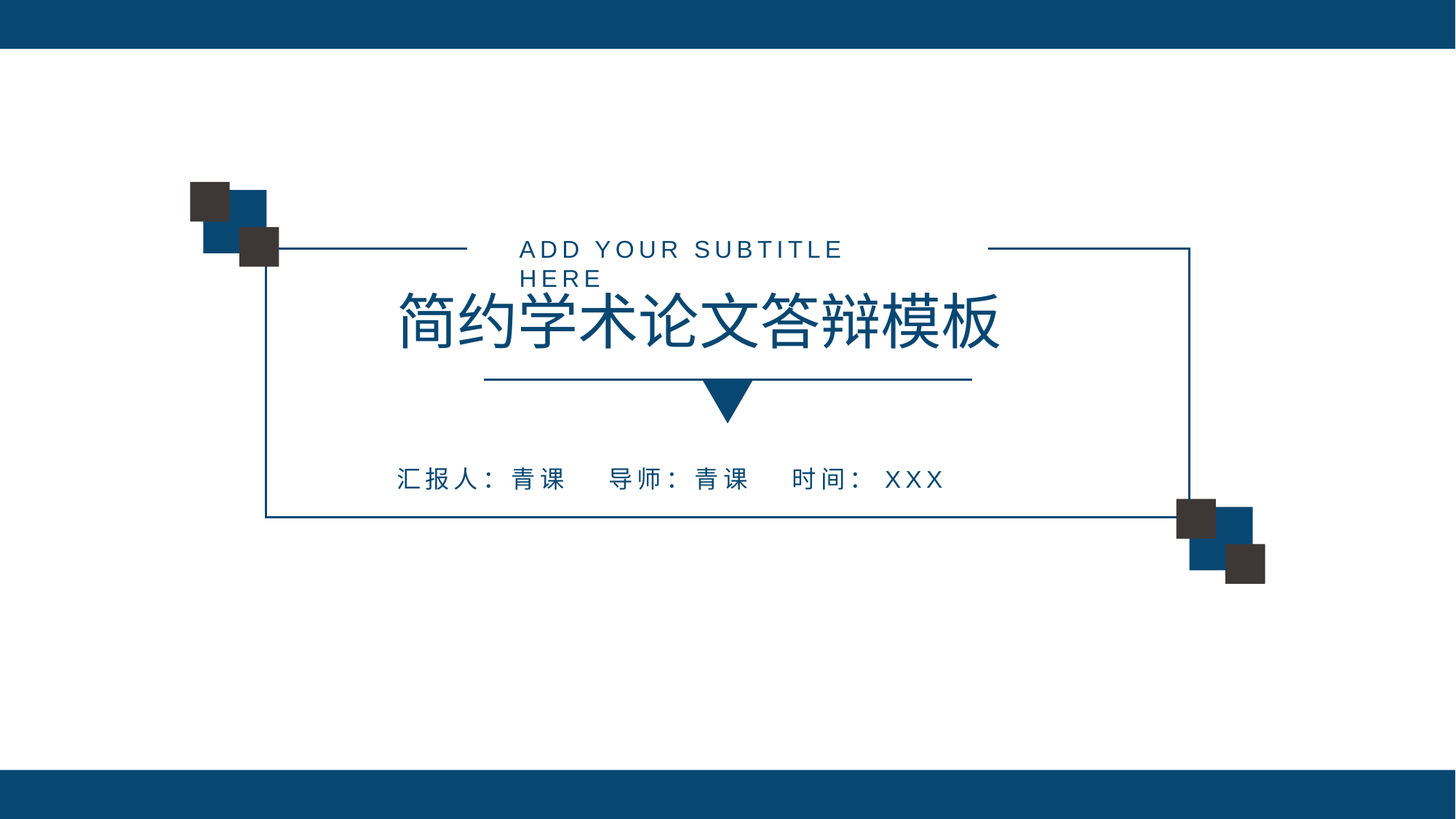

ADD YOUR SUBTITLE HERE
简约学术论文答辩模板

汇报人：青课    导师：青课    时间：XXX